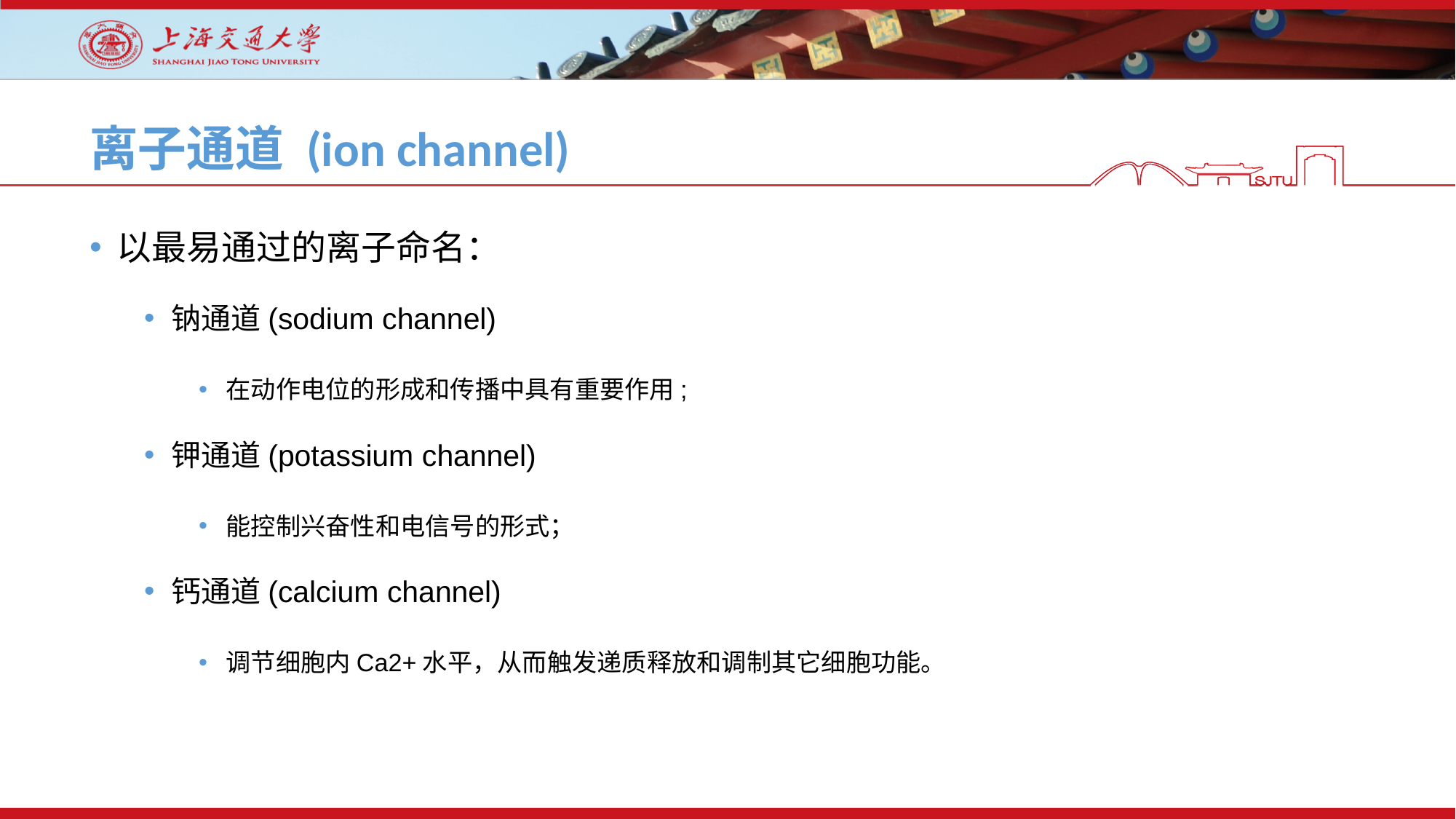

# 离子通道 (ion channel)
以最易通过的离子命名：
钠通道(sodium channel)
在动作电位的形成和传播中具有重要作用;
钾通道(potassium channel)
能控制兴奋性和电信号的形式；
钙通道(calcium channel)
调节细胞内Ca2+水平，从而触发递质释放和调制其它细胞功能。